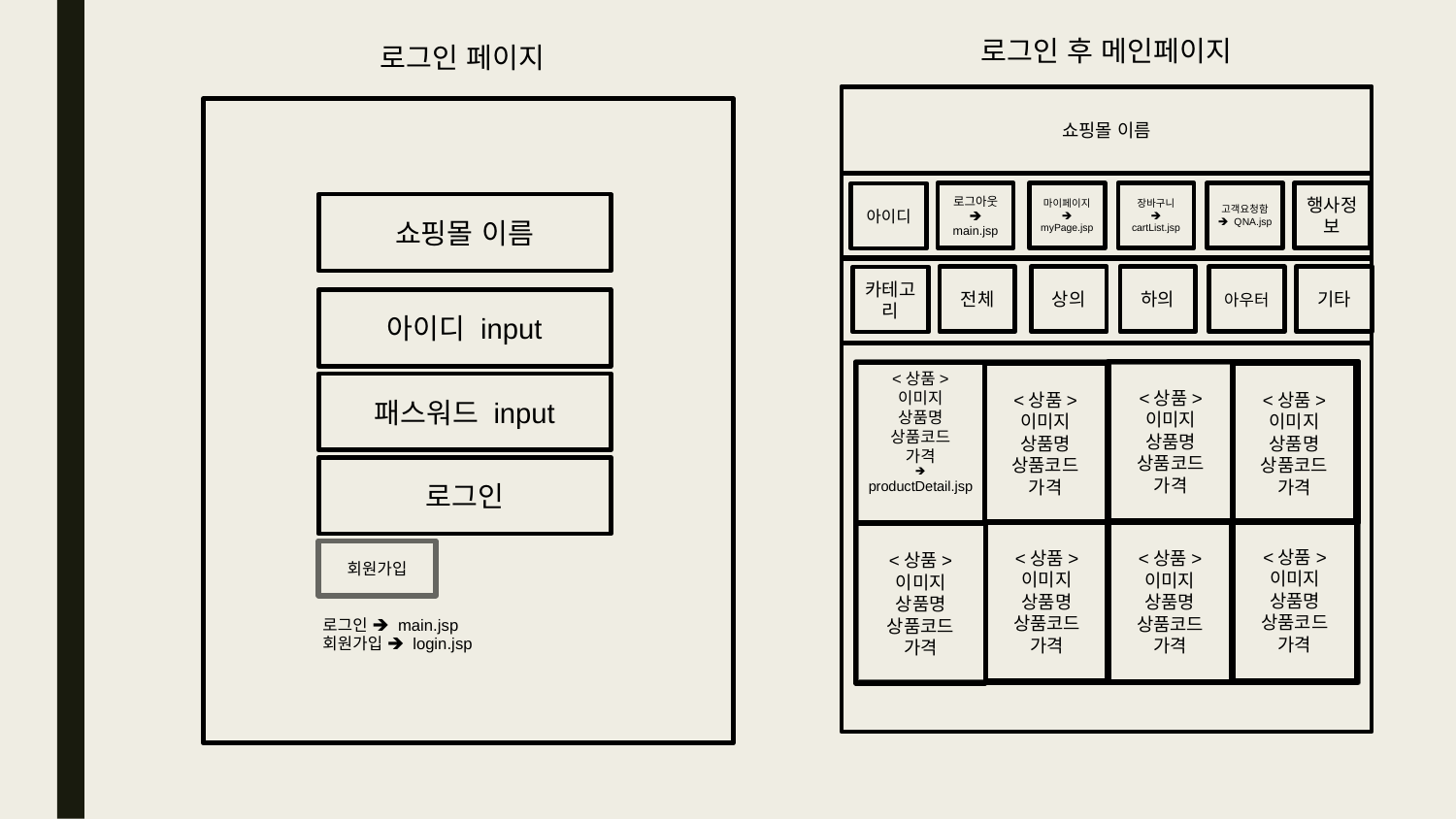

로그인 후 메인페이지

쇼핑몰 이름

로그아웃
🡺 main.jsp
마이페이지🡺 myPage.jsp
장바구니
🡺 cartList.jsp
고객요청함🡺 QNA.jsp
행사정보
아이디

전체
상의
하의
아우터
기타
카테고리
<상품>
이미지
상품명
상품코드
가격

<상품>
이미지
상품명
상품코드
가격
🡺 productDetail.jsp

<상품>
이미지
상품명
상품코드
가격
<상품>
이미지
상품명
상품코드
가격
<상품>
이미지
상품명
상품코드
가격
<상품>
이미지
상품명
상품코드
가격
<상품>
이미지
상품명
상품코드
가격

<상품>
이미지
상품명
상품코드
가격
로그인 페이지

쇼핑몰 이름
아이디 input
패스워드 input
로그인
회원가입
로그인 🡺 main.jsp
회원가입 🡺 login.jsp